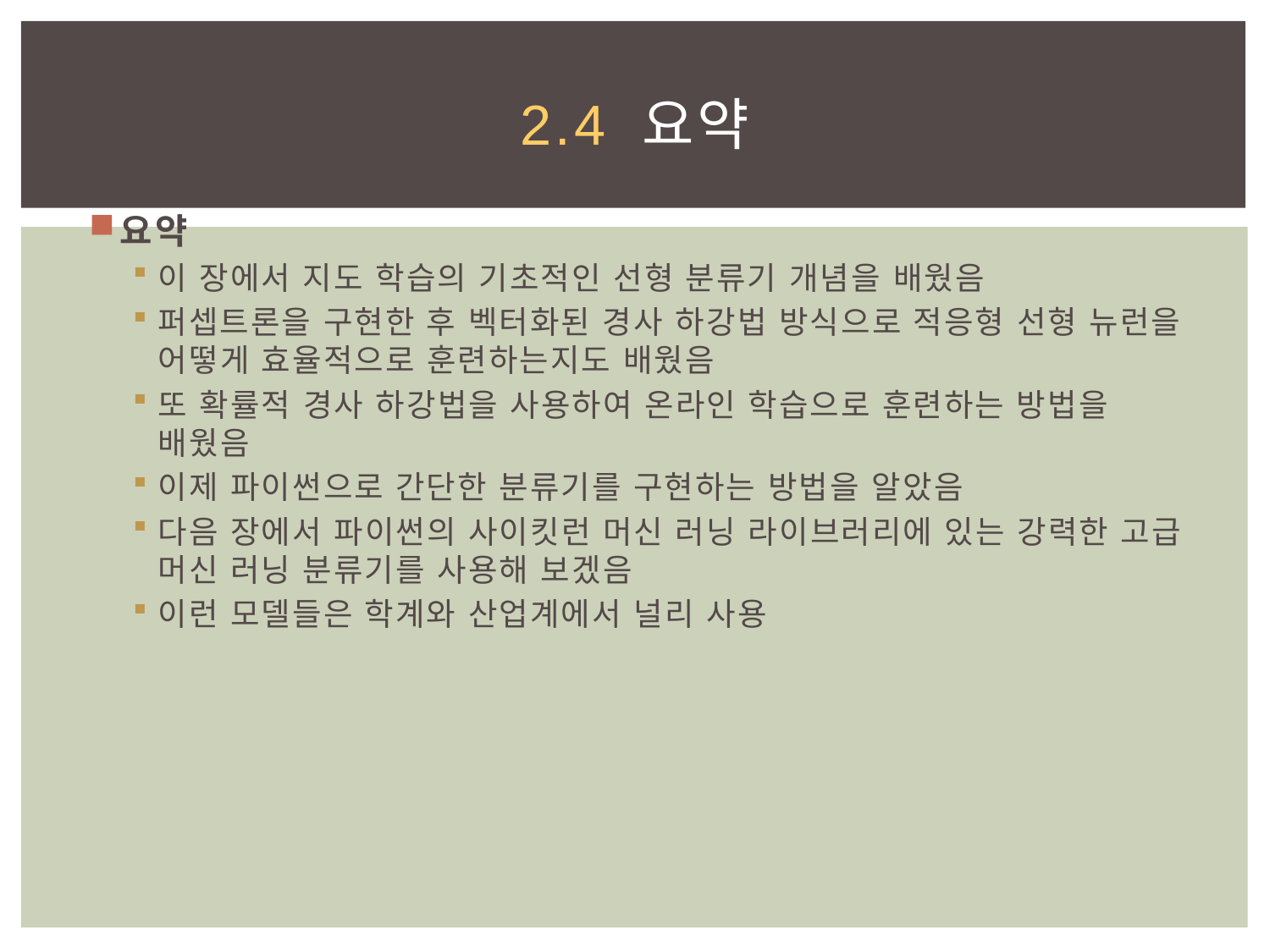

# 2.4 요약
요약
이 장에서 지도 학습의 기초적인 선형 분류기 개념을 배웠음
퍼셉트론을 구현한 후 벡터화된 경사 하강법 방식으로 적응형 선형 뉴런을 어떻게 효율적으로 훈련하는지도 배웠음
또 확률적 경사 하강법을 사용하여 온라인 학습으로 훈련하는 방법을 배웠음
이제 파이썬으로 간단한 분류기를 구현하는 방법을 알았음
다음 장에서 파이썬의 사이킷런 머신 러닝 라이브러리에 있는 강력한 고급 머신 러닝 분류기를 사용해 보겠음
이런 모델들은 학계와 산업계에서 널리 사용